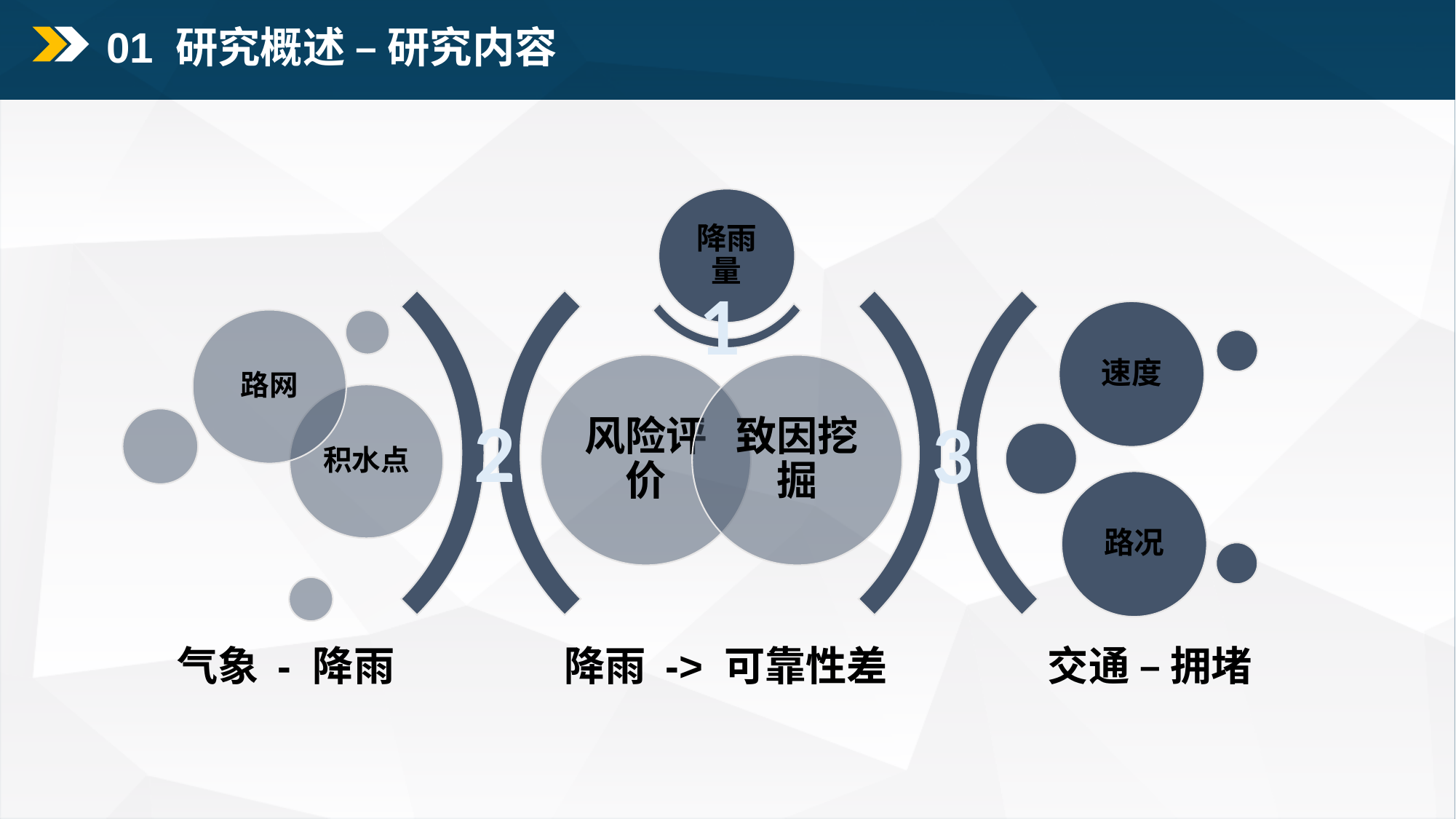

01 研究概述 – 研究内容

降雨 -> 可靠性差
交通 – 拥堵
风险评价
致因挖掘
积水点
路网
气象 - 降雨

降雨量

速度

路况

1
2
3